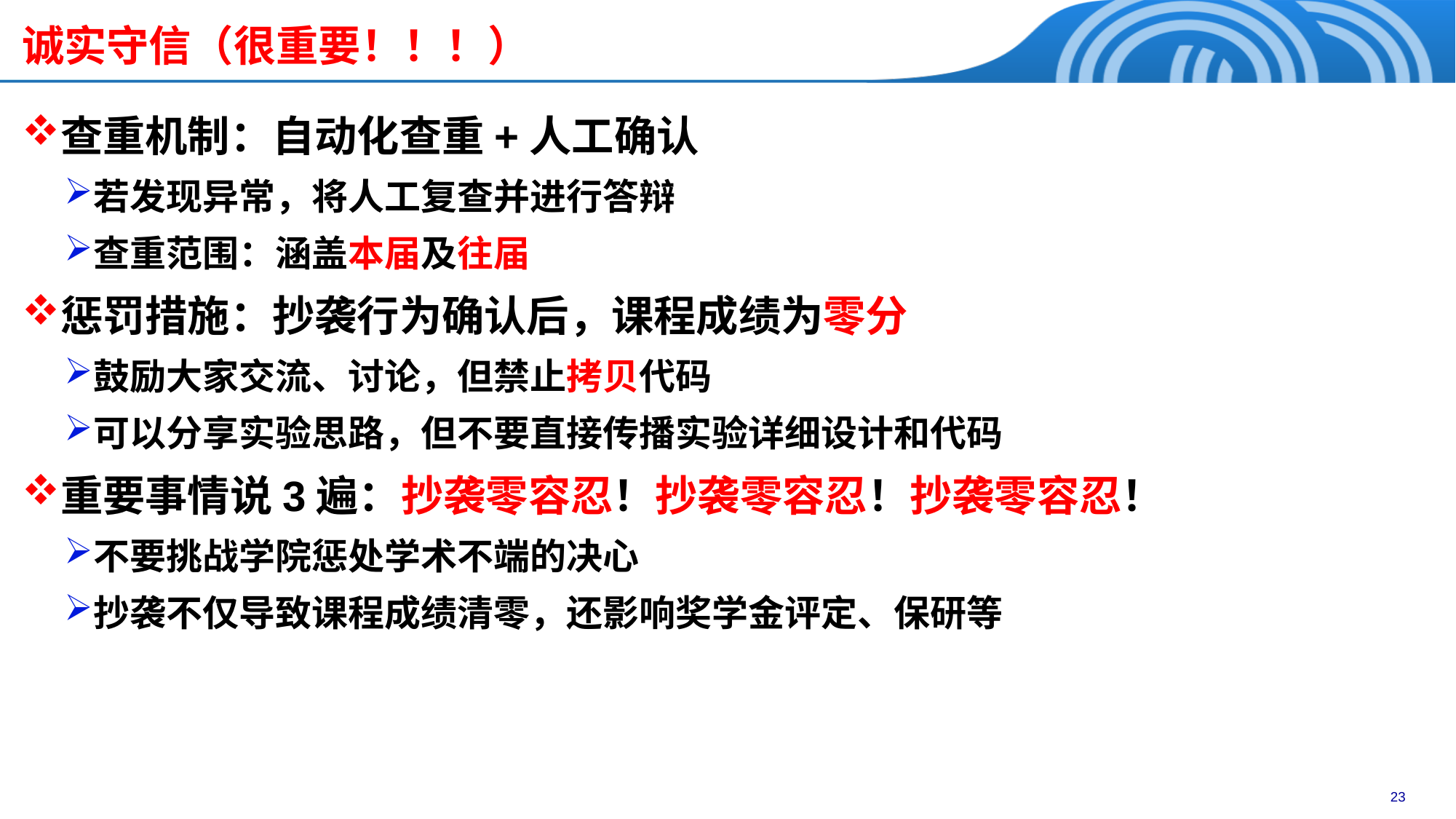

# 诚实守信（很重要！！！）
查重机制：自动化查重+人工确认
若发现异常，将人工复查并进行答辩
查重范围：涵盖本届及往届
惩罚措施：抄袭行为确认后，课程成绩为零分
鼓励大家交流、讨论，但禁止拷贝代码
可以分享实验思路，但不要直接传播实验详细设计和代码
重要事情说3遍：抄袭零容忍！抄袭零容忍！抄袭零容忍！
不要挑战学院惩处学术不端的决心
抄袭不仅导致课程成绩清零，还影响奖学金评定、保研等